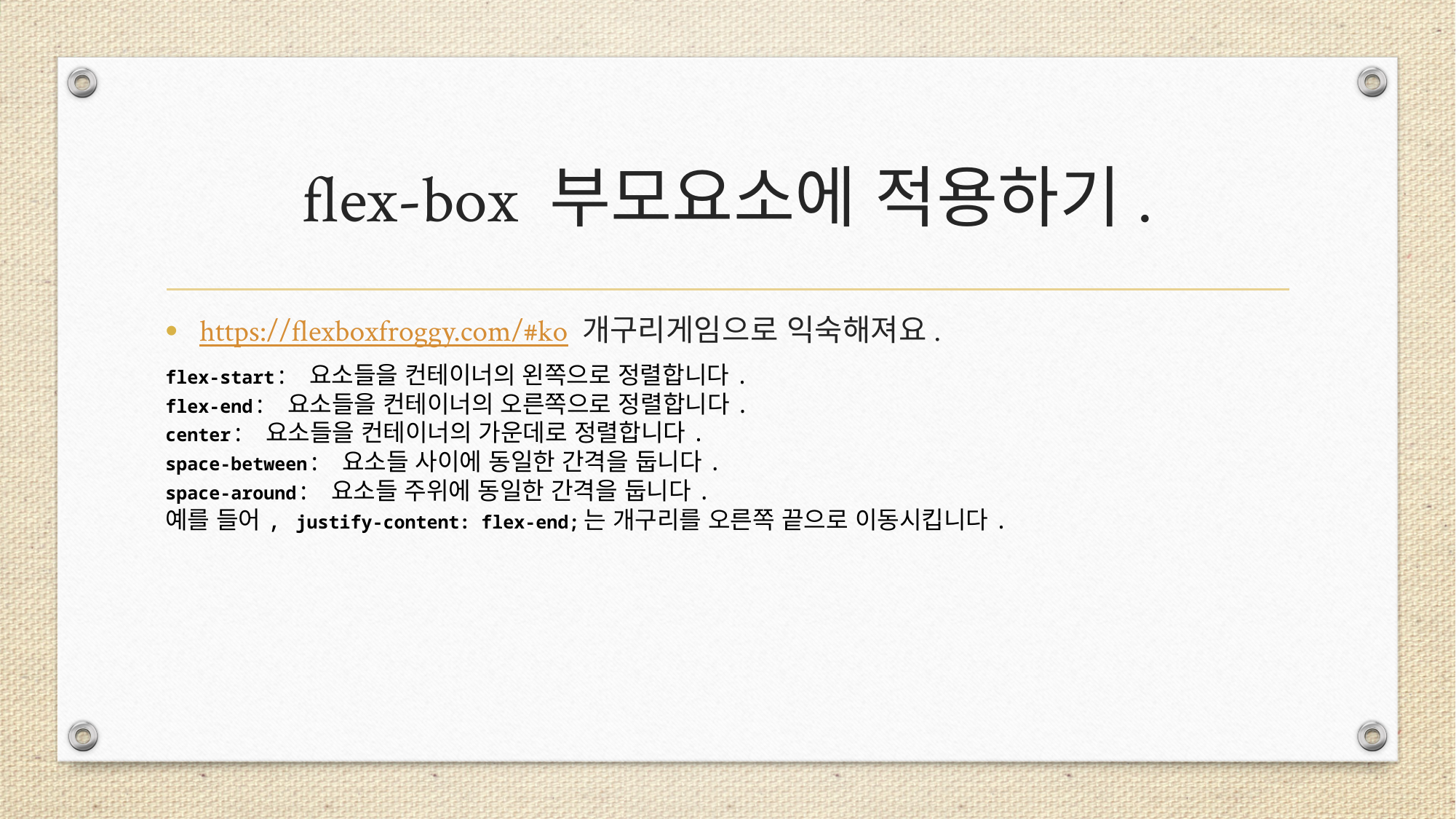

# flex-box 부모요소에 적용하기.
https://flexboxfroggy.com/#ko 개구리게임으로 익숙해져요.
flex-start: 요소들을 컨테이너의 왼쪽으로 정렬합니다.
flex-end: 요소들을 컨테이너의 오른쪽으로 정렬합니다.
center: 요소들을 컨테이너의 가운데로 정렬합니다.
space-between: 요소들 사이에 동일한 간격을 둡니다.
space-around: 요소들 주위에 동일한 간격을 둡니다.
예를 들어, justify-content: flex-end;는 개구리를 오른쪽 끝으로 이동시킵니다.